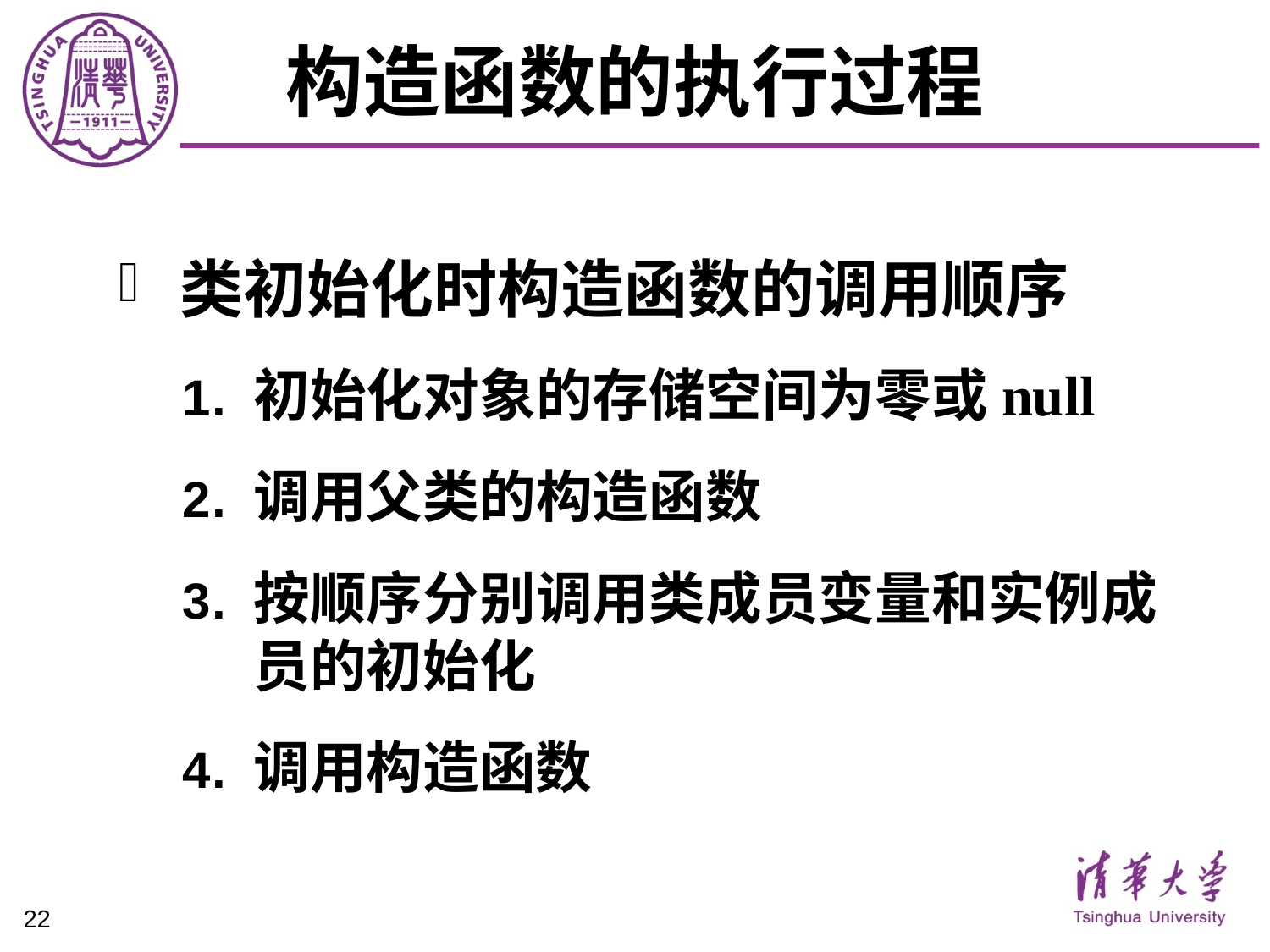

# 构造函数的执行过程
类初始化时构造函数的调用顺序
初始化对象的存储空间为零或null
调用父类的构造函数
按顺序分别调用类成员变量和实例成员的初始化
调用构造函数
22